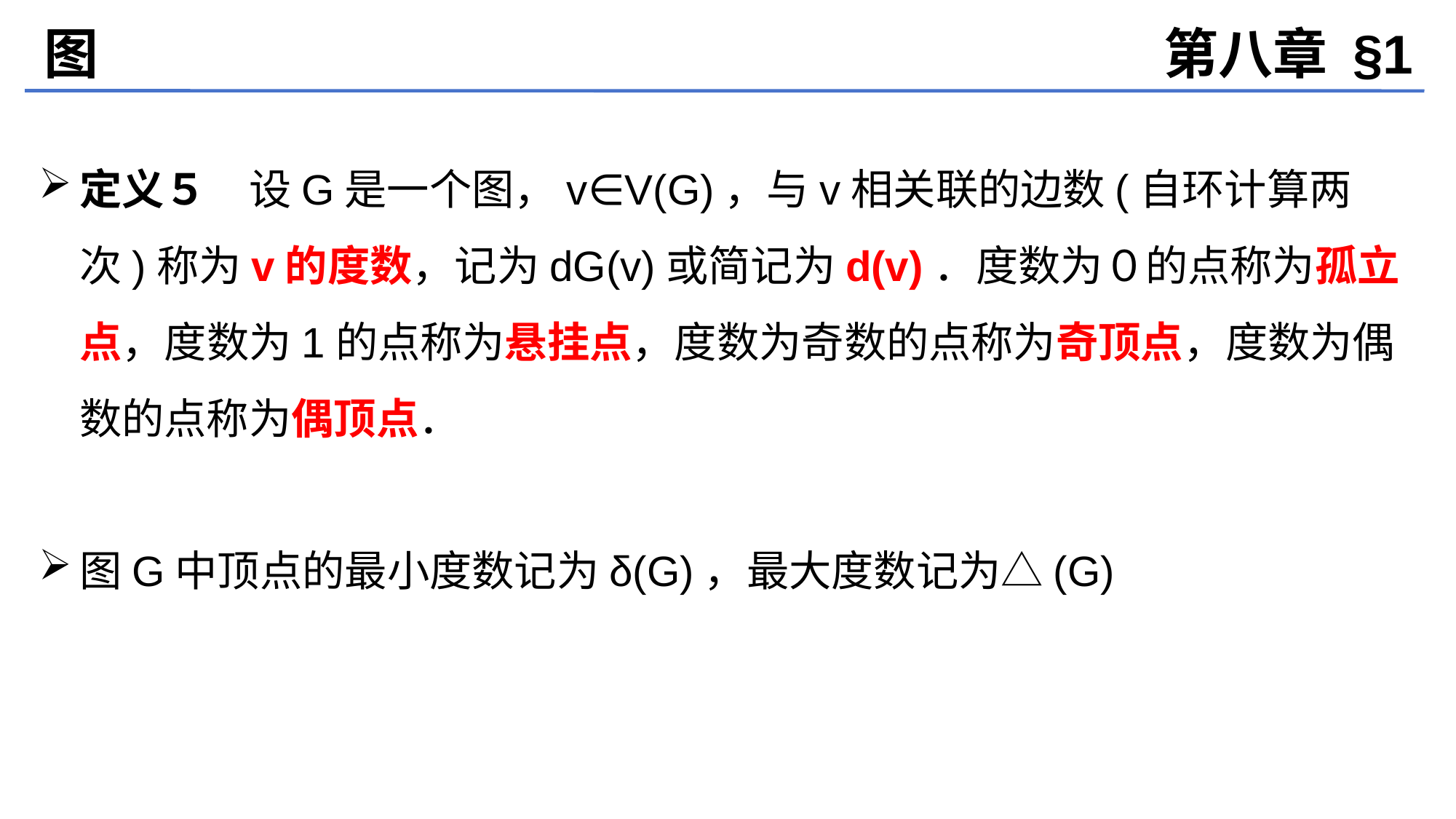

图
第八章 §1
定义５　设G是一个图，v∈V(G)，与v相关联的边数(自环计算两次)称为v的度数，记为dG(v)或简记为d(v)．度数为０的点称为孤立点，度数为1的点称为悬挂点，度数为奇数的点称为奇顶点，度数为偶数的点称为偶顶点．

图G中顶点的最小度数记为δ(G)，最大度数记为△(G)